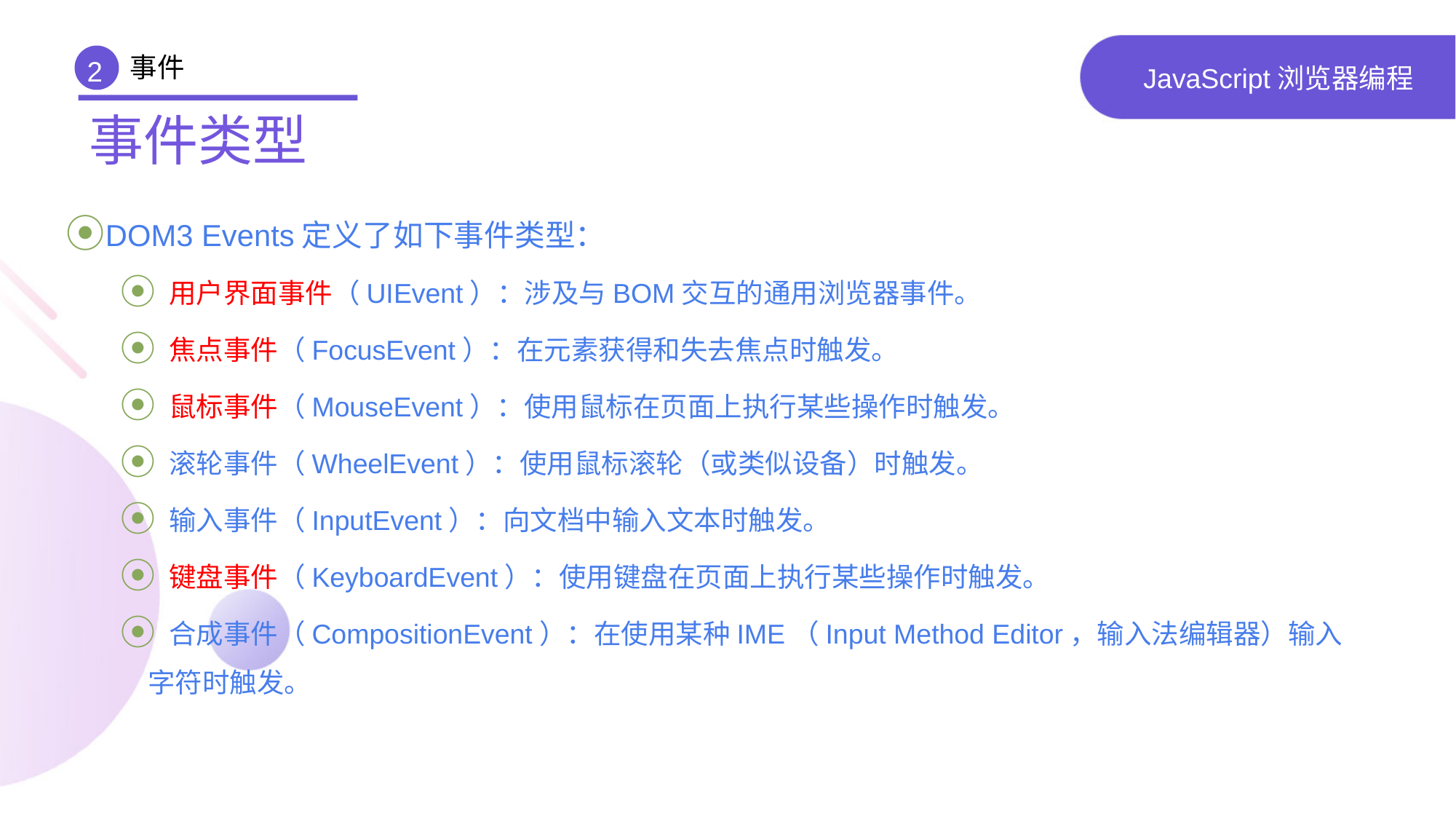

事件
2
# JavaScript浏览器编程
事件类型
DOM3 Events定义了如下事件类型：
 用户界面事件（UIEvent）：涉及与BOM交互的通用浏览器事件。
 焦点事件（FocusEvent）：在元素获得和失去焦点时触发。
 鼠标事件（MouseEvent）：使用鼠标在页面上执行某些操作时触发。
 滚轮事件（WheelEvent）：使用鼠标滚轮（或类似设备）时触发。
 输入事件（InputEvent）：向文档中输入文本时触发。
 键盘事件（KeyboardEvent）：使用键盘在页面上执行某些操作时触发。
 合成事件（CompositionEvent）：在使用某种IME（Input Method Editor，输入法编辑器）输入字符时触发。